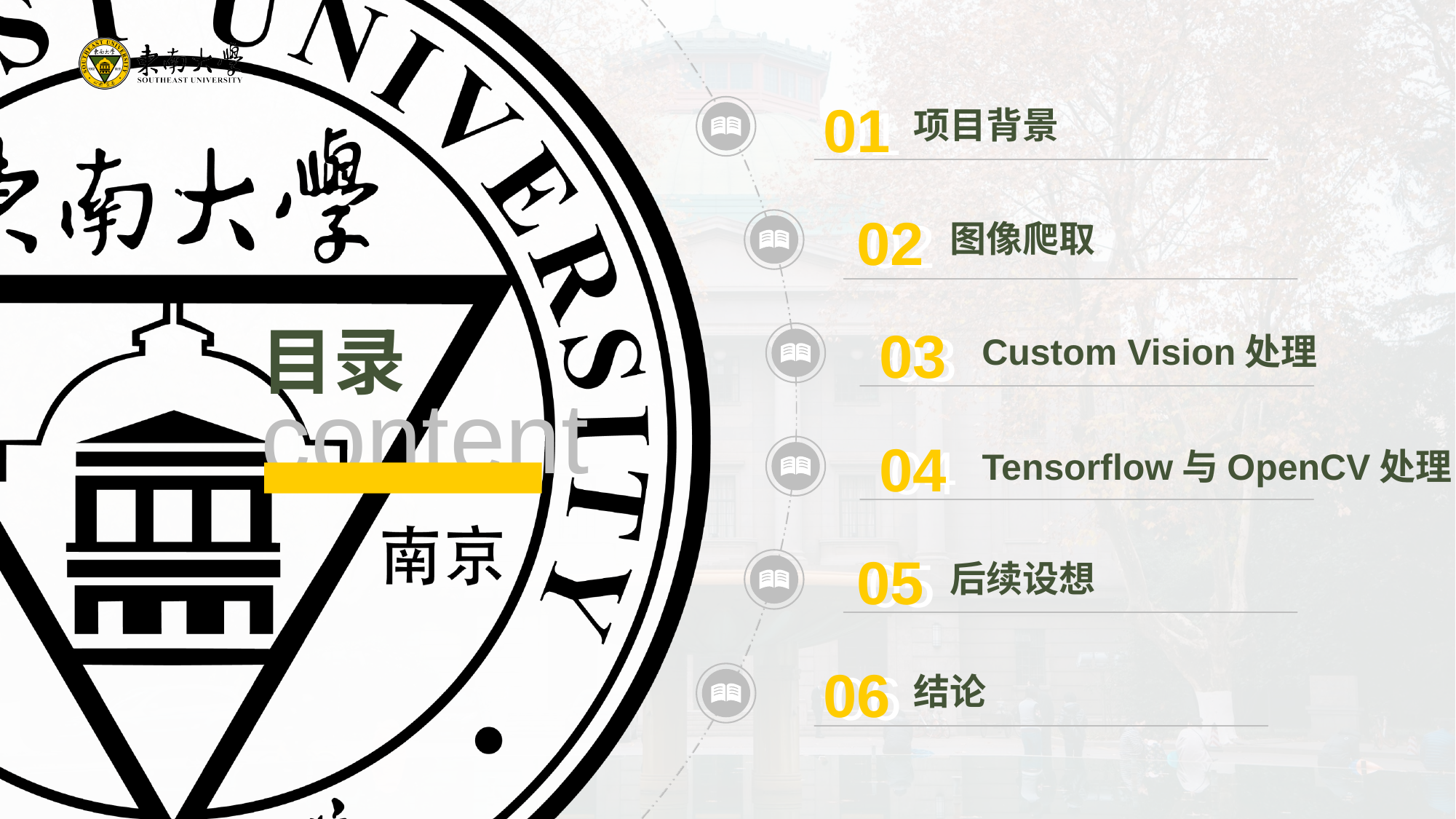

01
01

项目背景
02
02

图像爬取
03
03

Custom Vision处理
04
04

Tensorflow与OpenCV处理

05
05

后续设想
06
06

结论